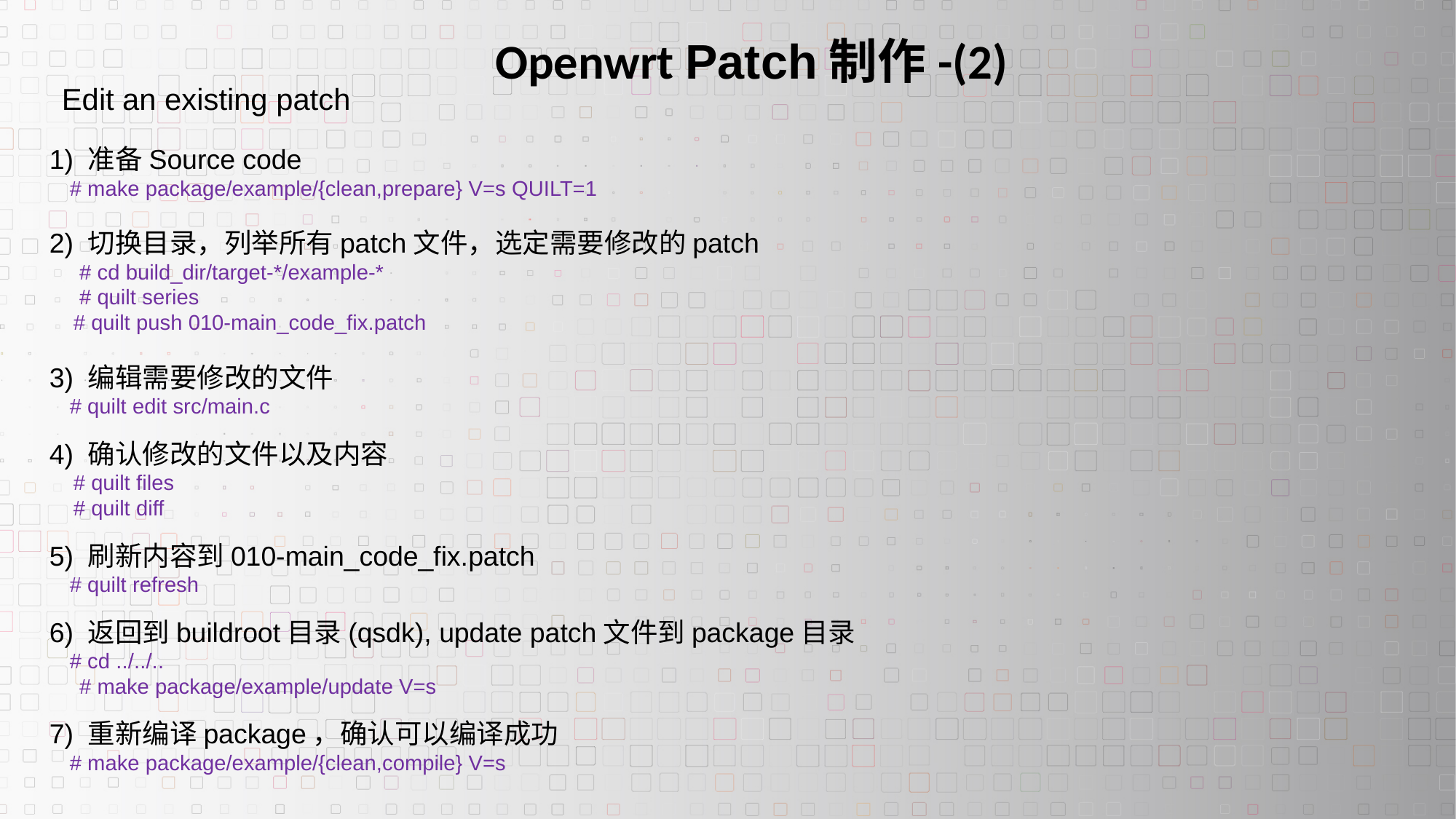

Openwrt Patch制作-(2)
Edit an existing patch

1) 准备Source code
    # make package/example/{clean,prepare} V=s QUILT=1

2) 切换目录，列举所有patch文件，选定需要修改的patch
     # cd build_dir/target-*/example-*
     # quilt series
    # quilt push 010-main_code_fix.patch

3) 编辑需要修改的文件
    # quilt edit src/main.c

4) 确认修改的文件以及内容
    # quilt files
    # quilt diff

5) 刷新内容到010-main_code_fix.patch
    # quilt refresh

6) 返回到buildroot目录(qsdk), update patch文件到package目录
    # cd ../../..
     # make package/example/update V=s

7) 重新编译package，确认可以编译成功
    # make package/example/{clean,compile} V=s